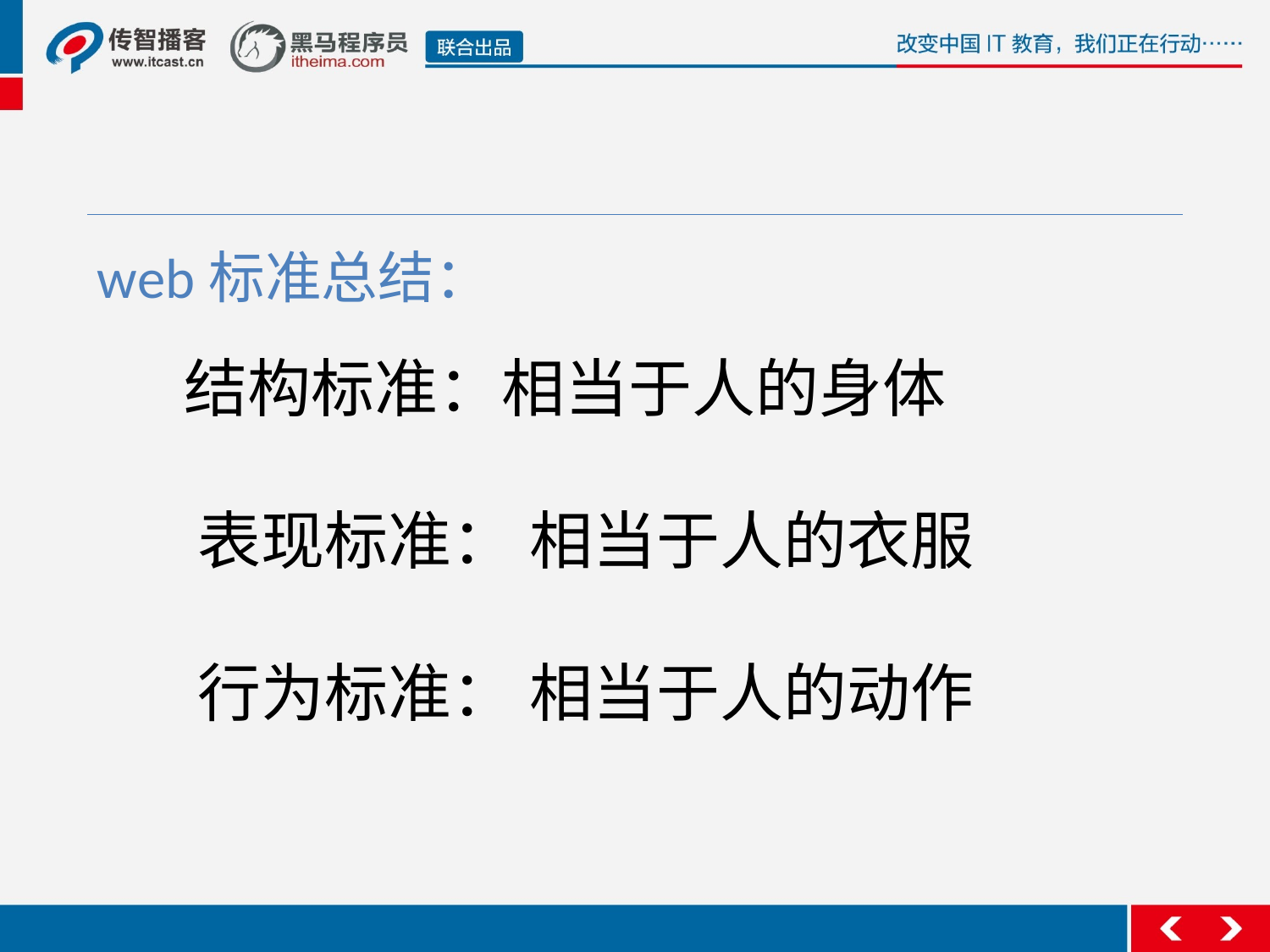

web标准总结：

           结构标准：相当于人的身体

      表现标准： 相当于人的衣服

      行为标准： 相当于人的动作